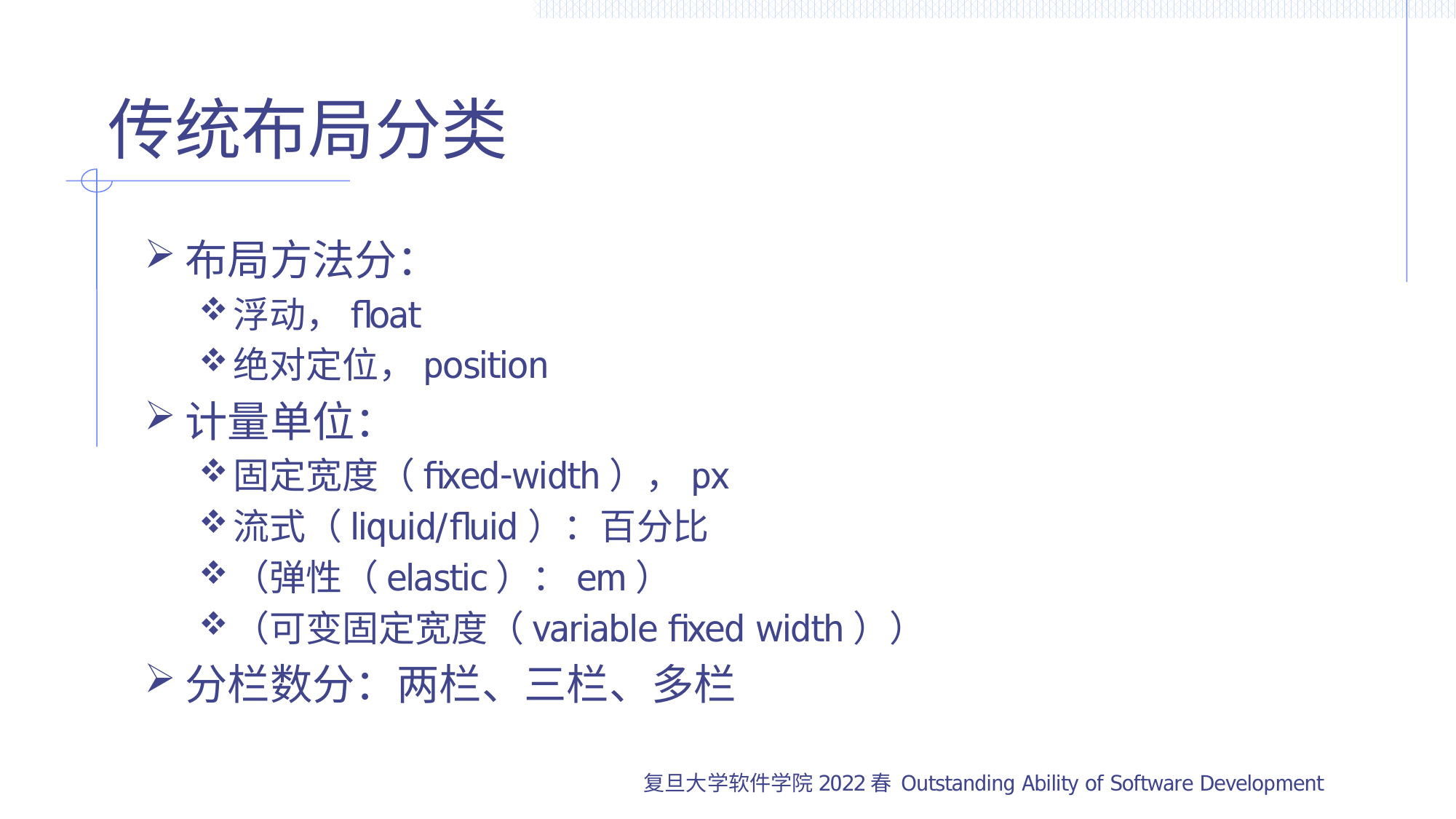

# 传统布局分类
布局方法分：
浮动，float
绝对定位，position
计量单位：
固定宽度（fixed-width），px
流式（liquid/fluid）：百分比
（弹性（elastic）：em）
（可变固定宽度（variable fixed width））
分栏数分：两栏、三栏、多栏